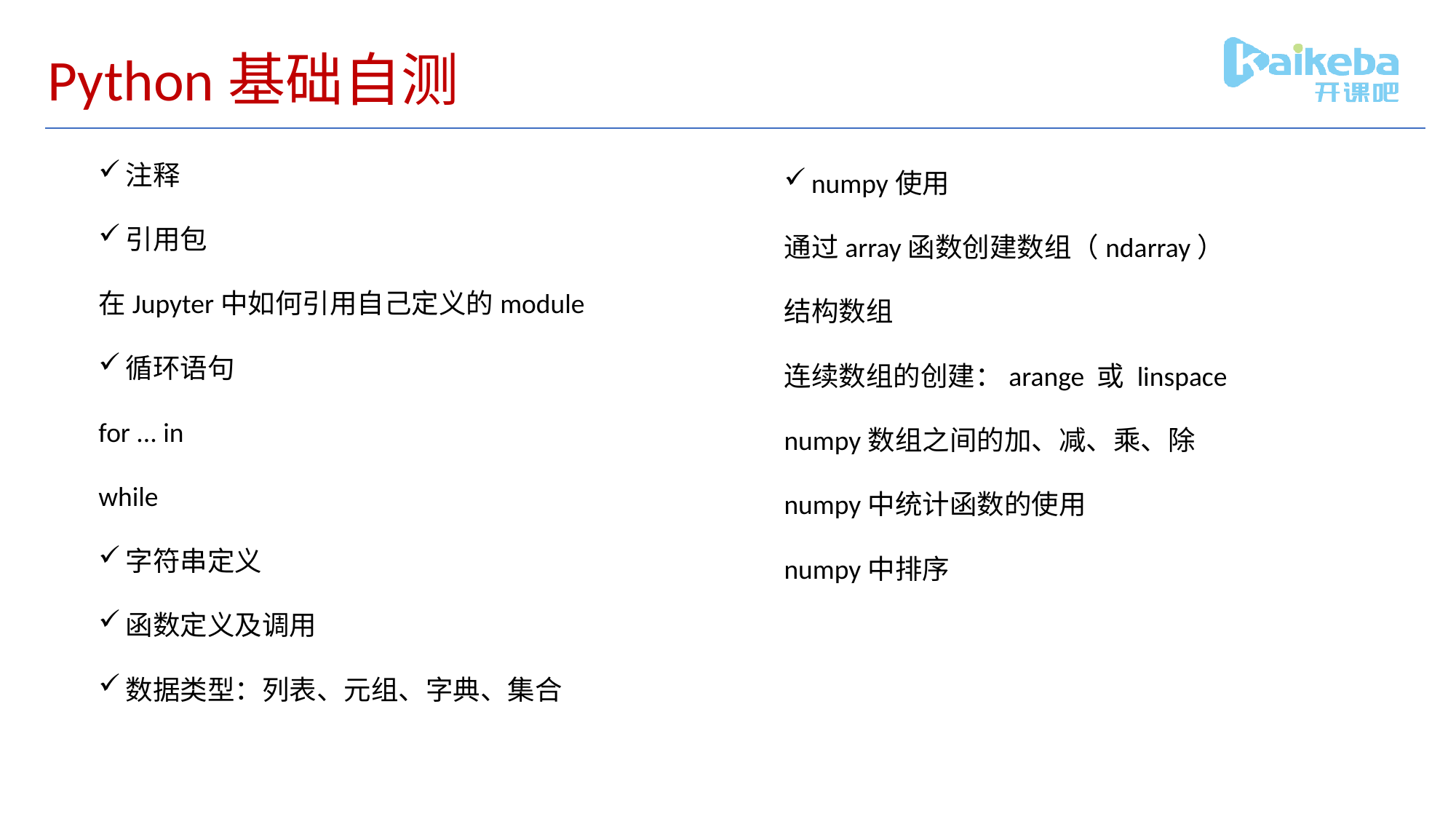

# Python基础自测
注释
引用包
在Jupyter中如何引用自己定义的module
循环语句
for ... in
while
字符串定义
函数定义及调用
数据类型：列表、元组、字典、集合

numpy使用
通过array函数创建数组（ndarray）
结构数组
连续数组的创建：arange 或 linspace
numpy数组之间的加、减、乘、除
numpy中统计函数的使用
numpy中排序